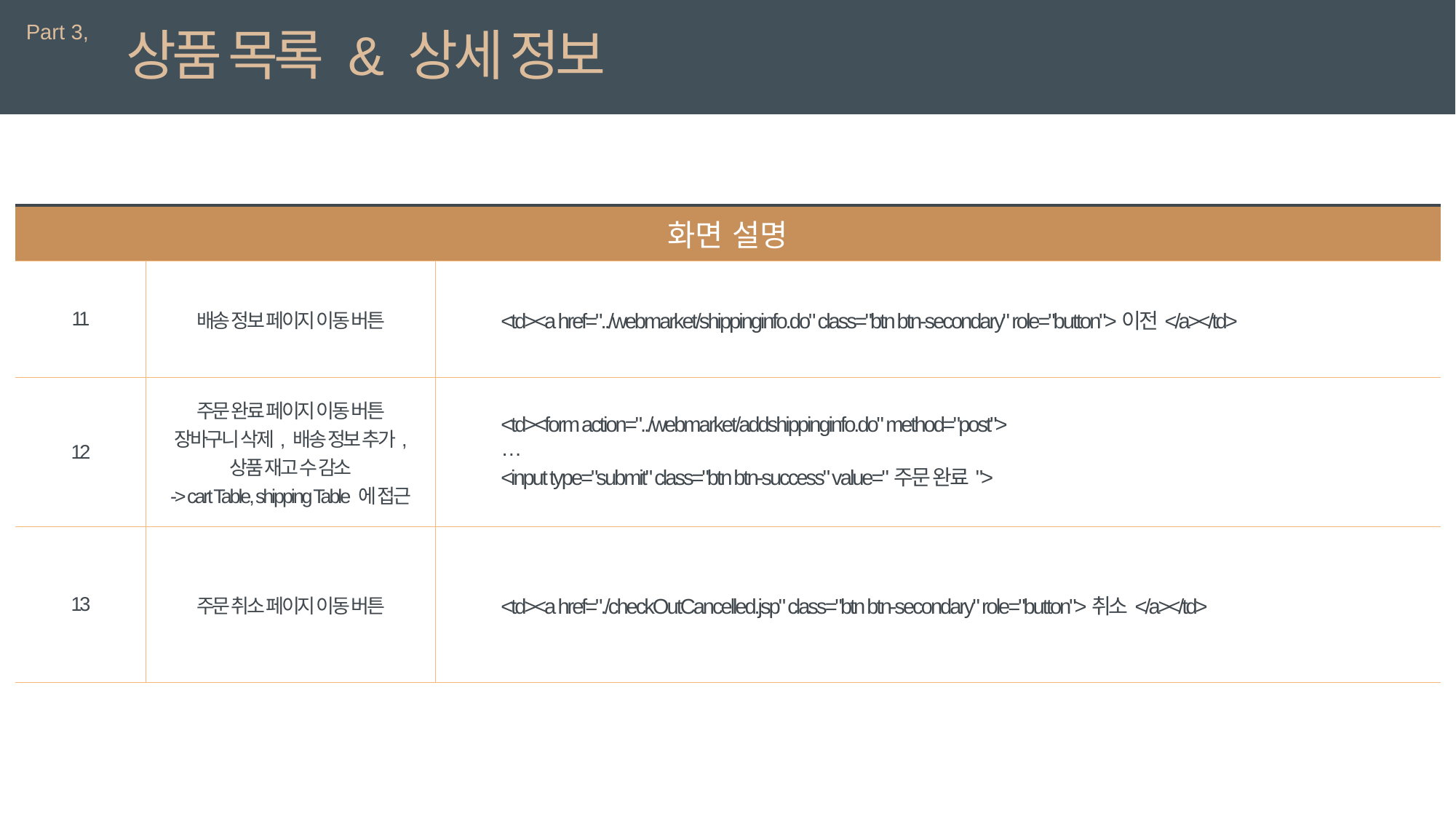

Part 3,
상품 목록 & 상세 정보
| 화면 설명 |  | 상세 설명 |
| --- | --- | --- |
| 11 | 배송 정보 페이지 이동 버튼 | <td><a href="../webmarket/shippinginfo.do" class="btn btn-secondary" role="button">이전</a></td> |
| 12 | 주문 완료 페이지 이동 버튼 장바구니 삭제, 배송 정보 추가, 상품 재고 수 감소 -> cart Table, shipping Table 에 접근 | <td><form action="../webmarket/addshippinginfo.do" method="post"> … <input type="submit" class="btn btn-success" value="주문 완료"> |
| 13 | 주문 취소 페이지 이동 버튼 | <td><a href="./checkOutCancelled.jsp" class="btn btn-secondary" role="button">취소</a></td> |